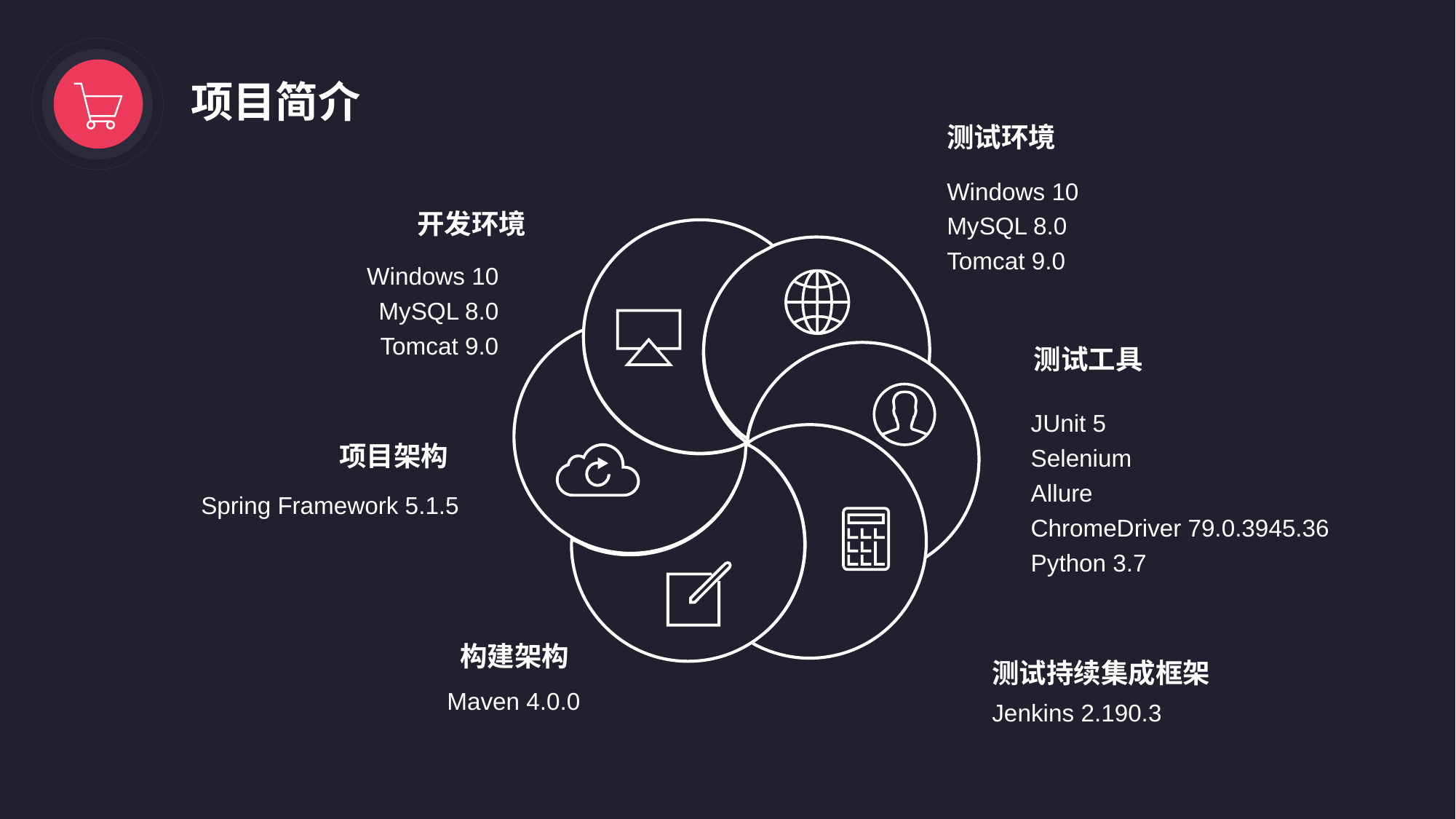

项目简介

测试环境
Windows 10
MySQL 8.0
Tomcat 9.0

开发环境

Windows 10
MySQL 8.0
Tomcat 9.0

测试工具

JUnit 5
Selenium
Allure
ChromeDriver 79.0.3945.36
Python 3.7

项目架构

Spring Framework 5.1.5

构建架构
测试持续集成框架
Maven 4.0.0

Jenkins 2.190.3